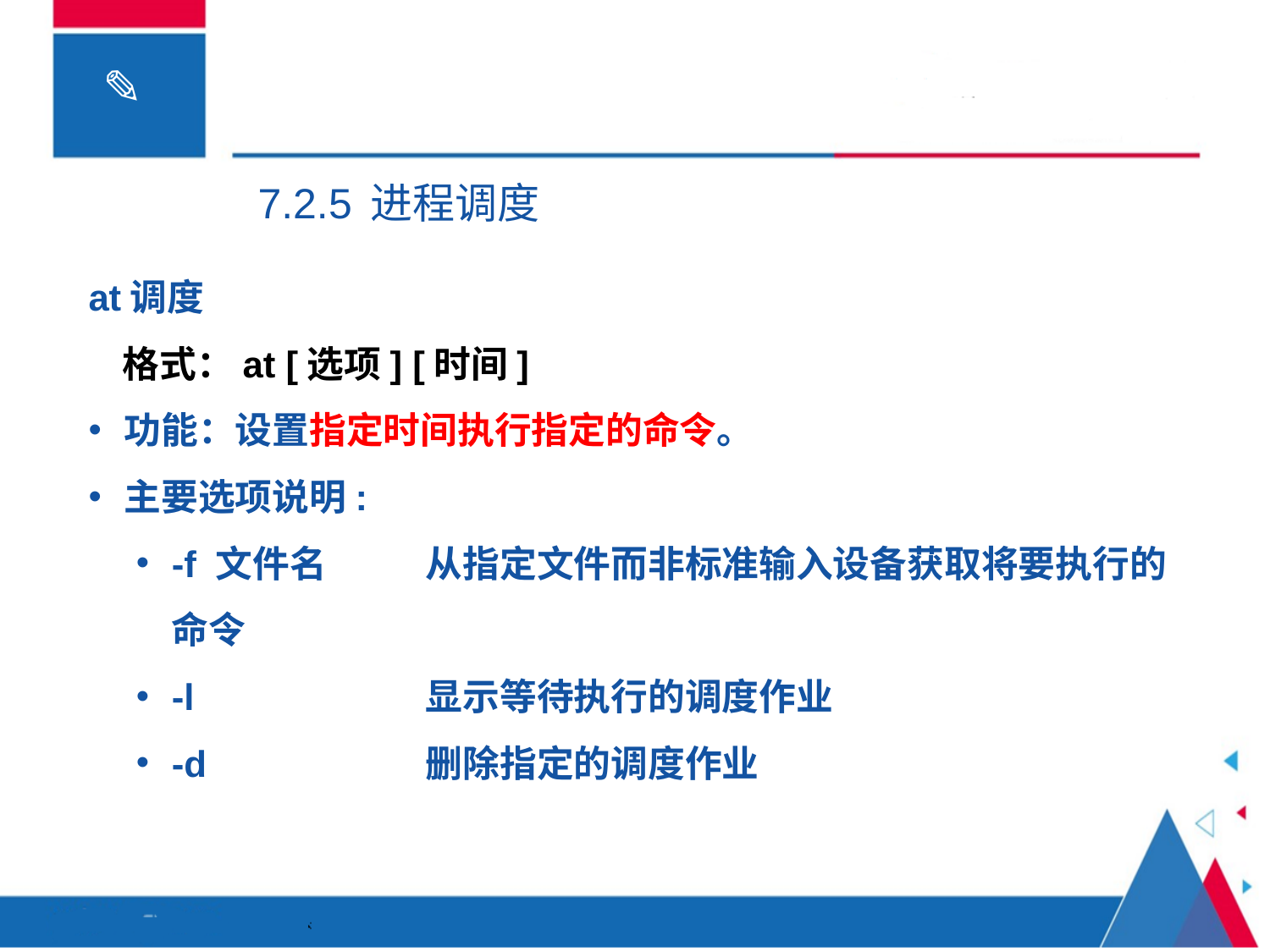

7.2.5  进程调度
at调度
   格式：at [选项] [时间]
功能：设置指定时间执行指定的命令。
主要选项说明:
-f 文件名	从指定文件而非标准输入设备获取将要执行的命令
-l		显示等待执行的调度作业
-d		删除指定的调度作业